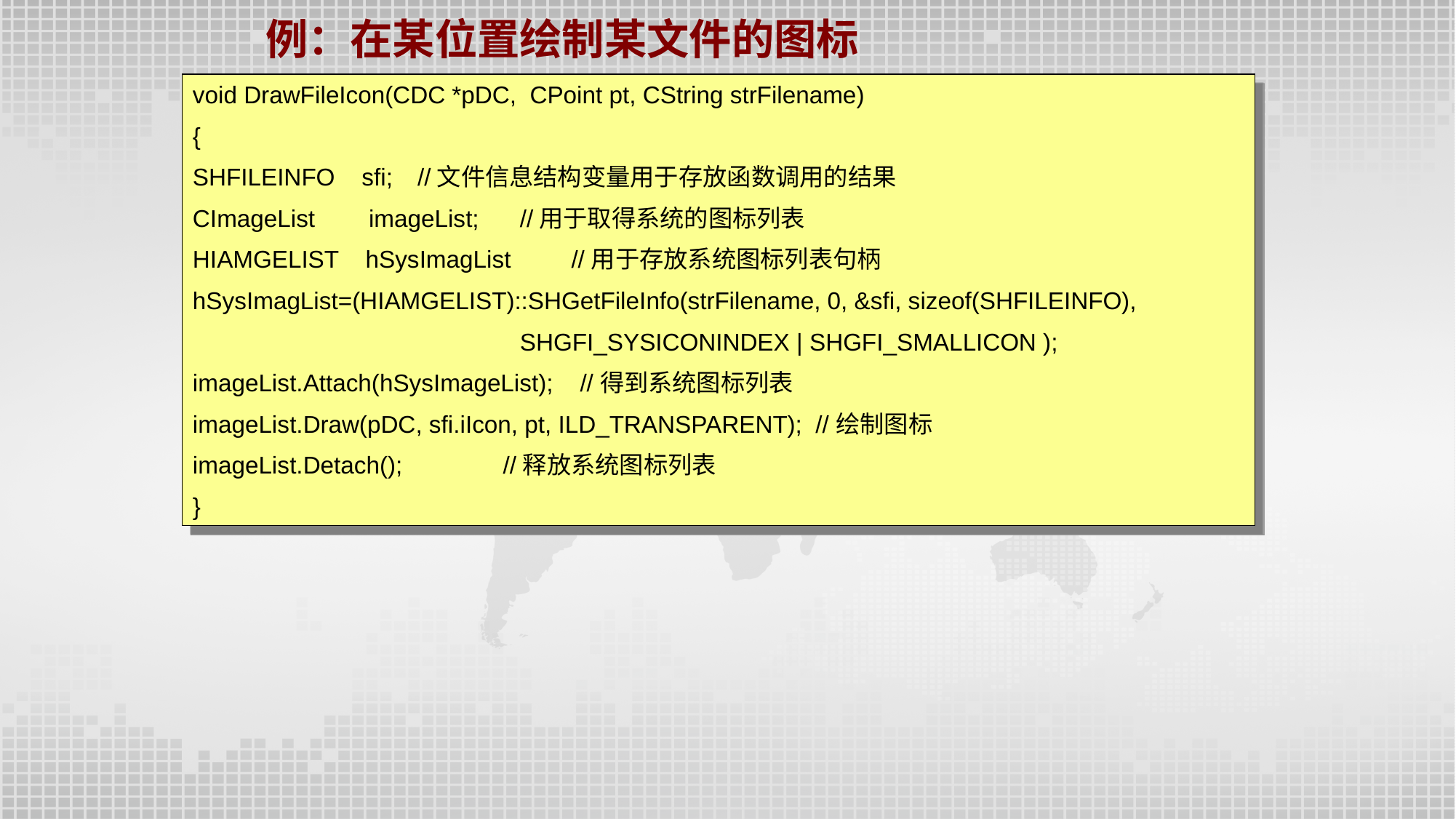

例：在某位置绘制某文件的图标
void DrawFileIcon(CDC *pDC,  CPoint pt, CString strFilename)
{
SHFILEINFO    sfi; 	 //文件信息结构变量用于存放函数调用的结果
CImageList        imageList; 	//用于取得系统的图标列表
HIAMGELIST    hSysImagList         //用于存放系统图标列表句柄
hSysImagList=(HIAMGELIST)::SHGetFileInfo(strFilename, 0, &sfi, sizeof(SHFILEINFO),
	                  	SHGFI_SYSICONINDEX | SHGFI_SMALLICON );
imageList.Attach(hSysImageList);    //得到系统图标列表
imageList.Draw(pDC, sfi.iIcon, pt, ILD_TRANSPARENT);  //绘制图标
imageList.Detach();               //释放系统图标列表
}